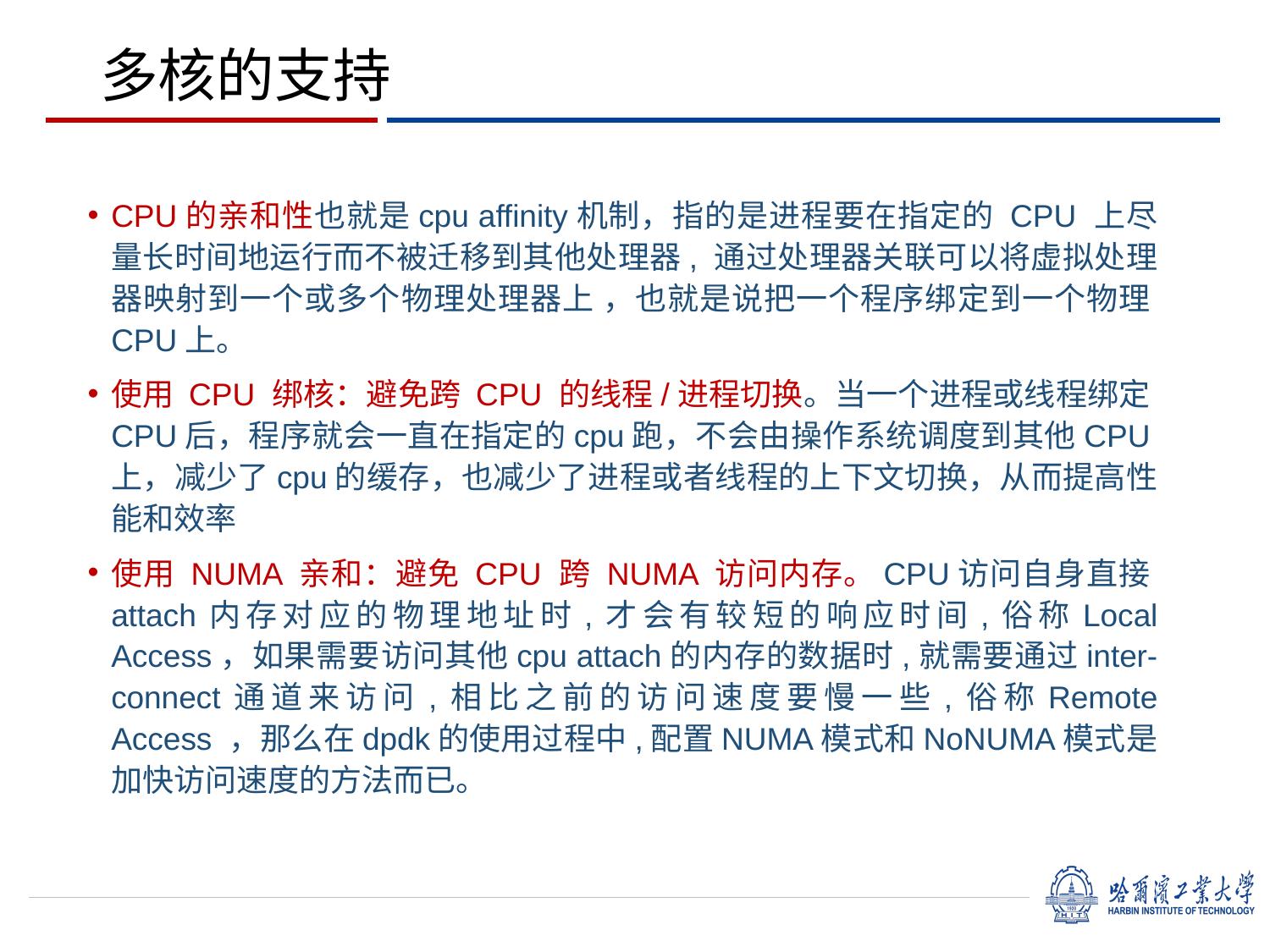

# 多核的支持
CPU的亲和性也就是cpu affinity机制，指的是进程要在指定的 CPU 上尽量长时间地运行而不被迁移到其他处理器, 通过处理器关联可以将虚拟处理器映射到一个或多个物理处理器上 ，也就是说把一个程序绑定到一个物理CPU上。
使用 CPU 绑核：避免跨 CPU 的线程/进程切换。当一个进程或线程绑定CPU后，程序就会一直在指定的cpu跑，不会由操作系统调度到其他CPU上，减少了cpu的缓存，也减少了进程或者线程的上下文切换，从而提高性能和效率
使用 NUMA 亲和：避免 CPU 跨 NUMA 访问内存。CPU访问自身直接attach内存对应的物理地址时,才会有较短的响应时间,俗称Local Access，如果需要访问其他cpu attach的内存的数据时,就需要通过inter-connect通道来访问,相比之前的访问速度要慢一些,俗称Remote Access ，那么在dpdk的使用过程中,配置NUMA模式和NoNUMA模式是加快访问速度的方法而已。